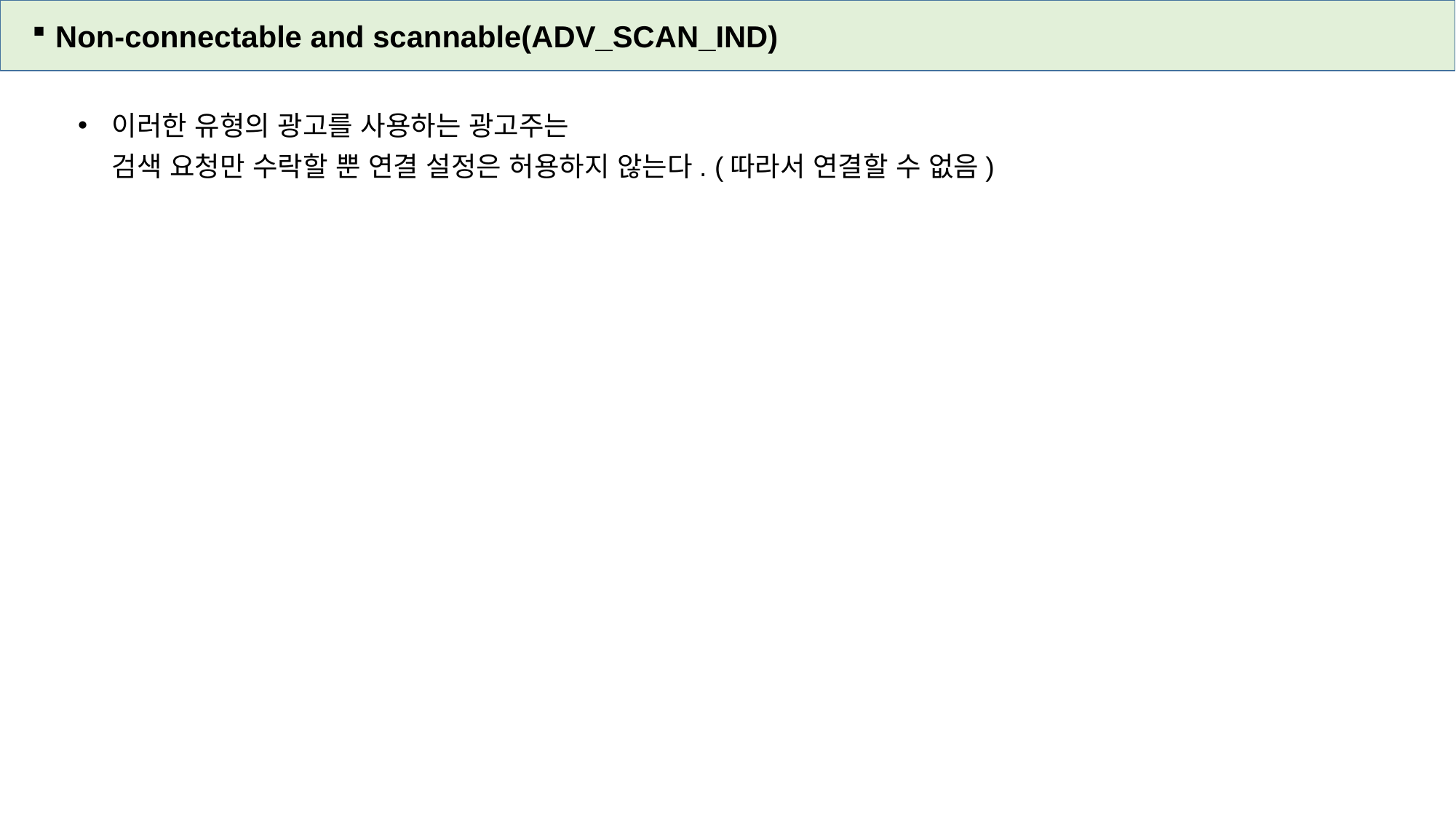

Non-connectable and scannable(ADV_SCAN_IND)
이러한 유형의 광고를 사용하는 광고주는
검색 요청만 수락할 뿐 연결 설정은 허용하지 않는다. (따라서 연결할 수 없음)